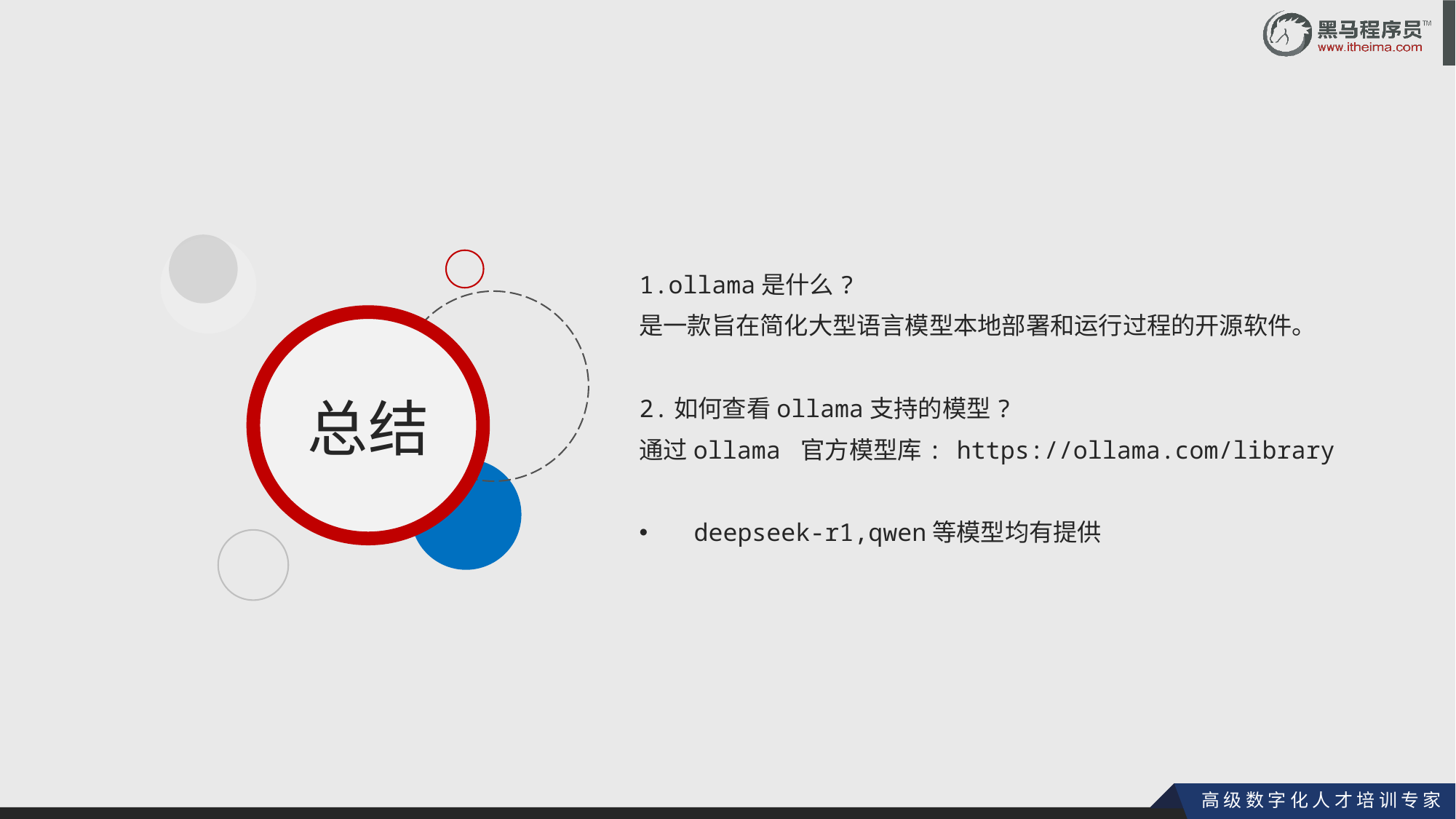

1.ollama是什么?
是一款旨在简化大型语言模型本地部署和运行过程的开源软件。

2.如何查看ollama支持的模型?
通过ollama 官方模型库: https://ollama.com/library

deepseek-r1,qwen等模型均有提供